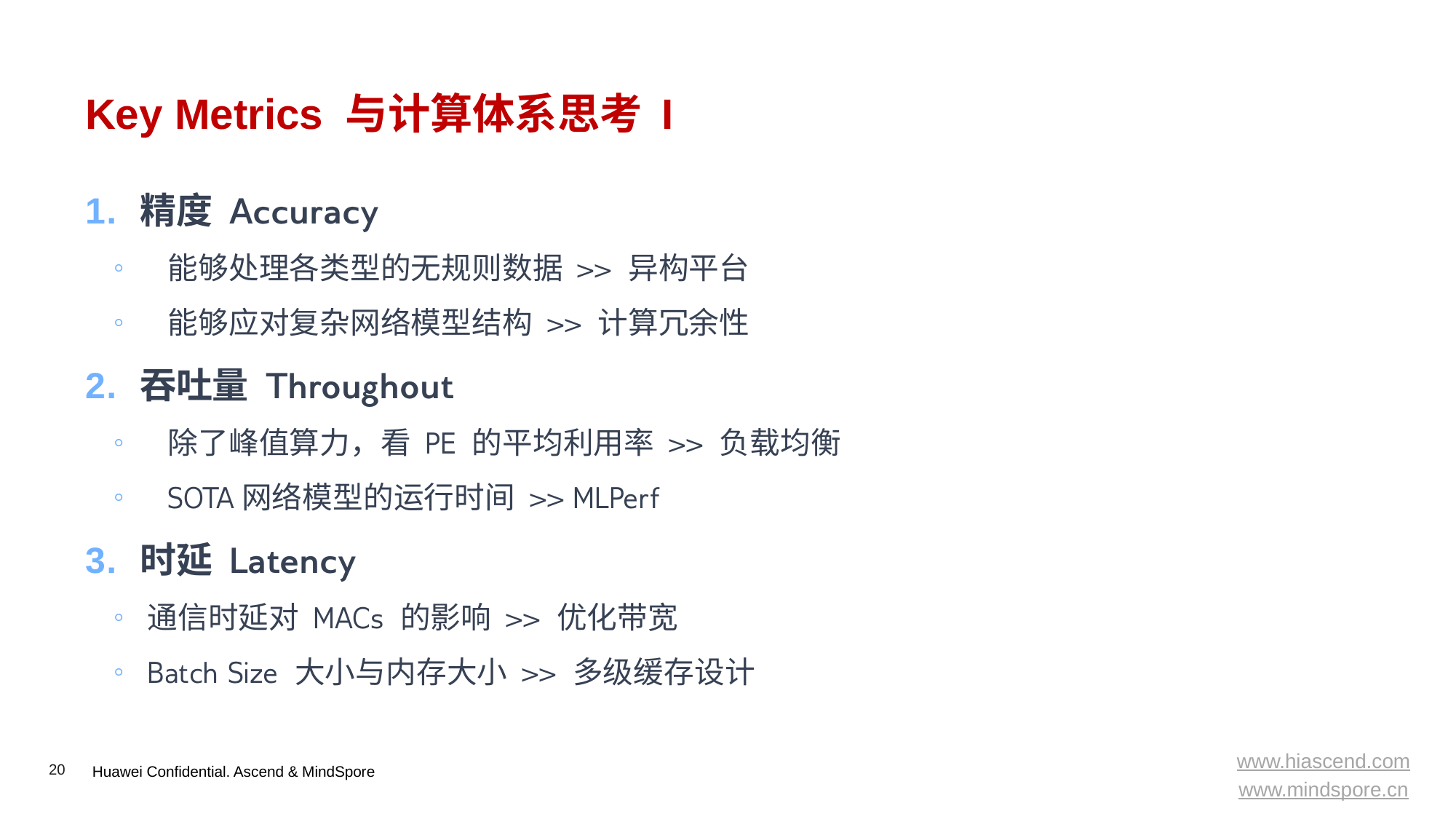

# Key Metrics 与计算体系思考 I
精度 Accuracy
能够处理各类型的无规则数据 >> 异构平台
能够应对复杂网络模型结构 >> 计算冗余性
吞吐量 Throughout
除了峰值算力，看 PE 的平均利用率 >> 负载均衡
SOTA网络模型的运行时间 >> MLPerf
时延 Latency
通信时延对 MACs 的影响 >> 优化带宽
Batch Size 大小与内存大小 >> 多级缓存设计